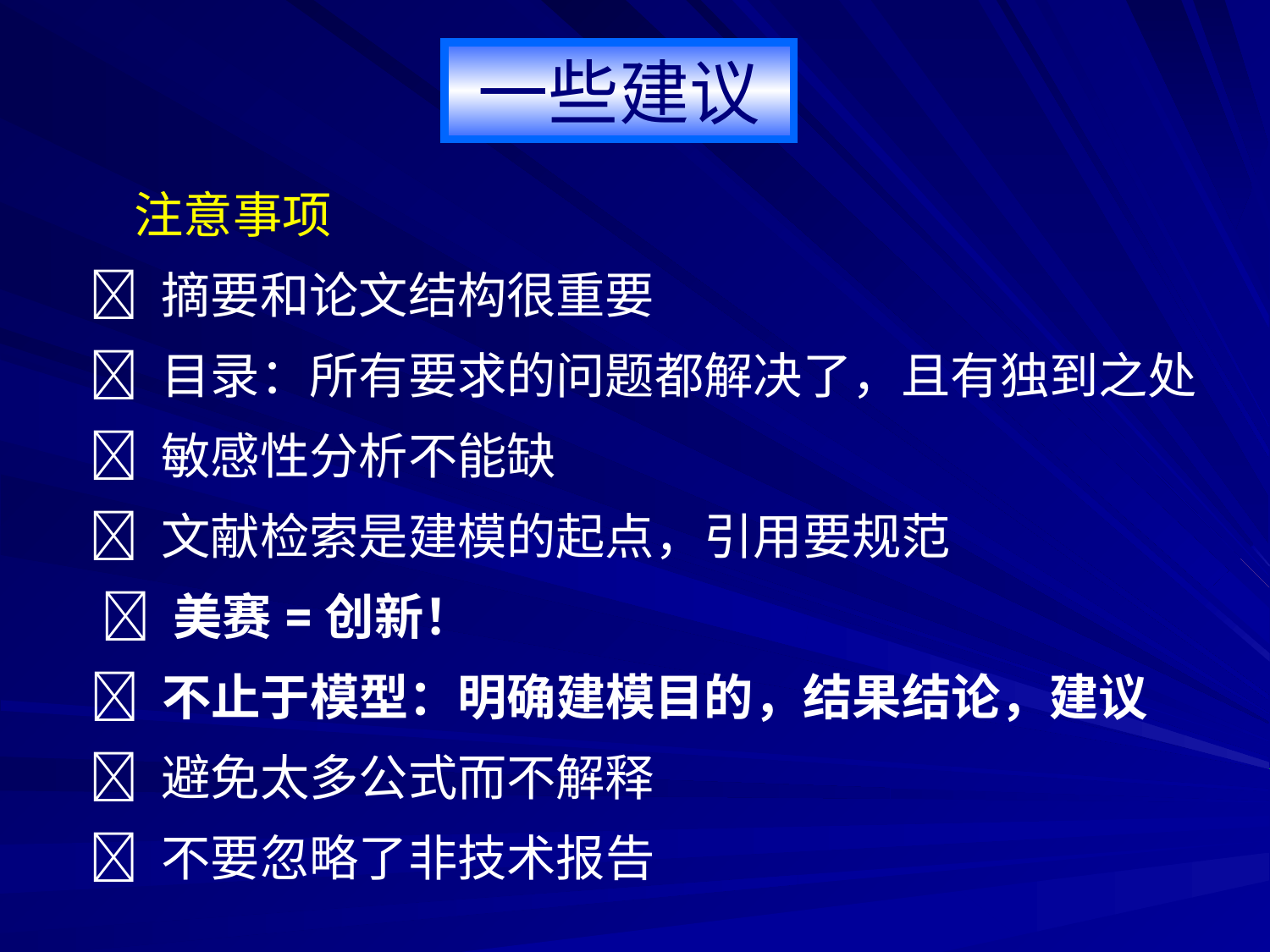

一些建议
     注意事项
  • 摘要和论文结构很重要
  • 目录：所有要求的问题都解决了，且有独到之处
  • 敏感性分析不能缺
  • 文献检索是建模的起点，引用要规范
   • 美赛=创新！
  • 不止于模型：明确建模目的，结果结论，建议
  • 避免太多公式而不解释
  • 不要忽略了非技术报告